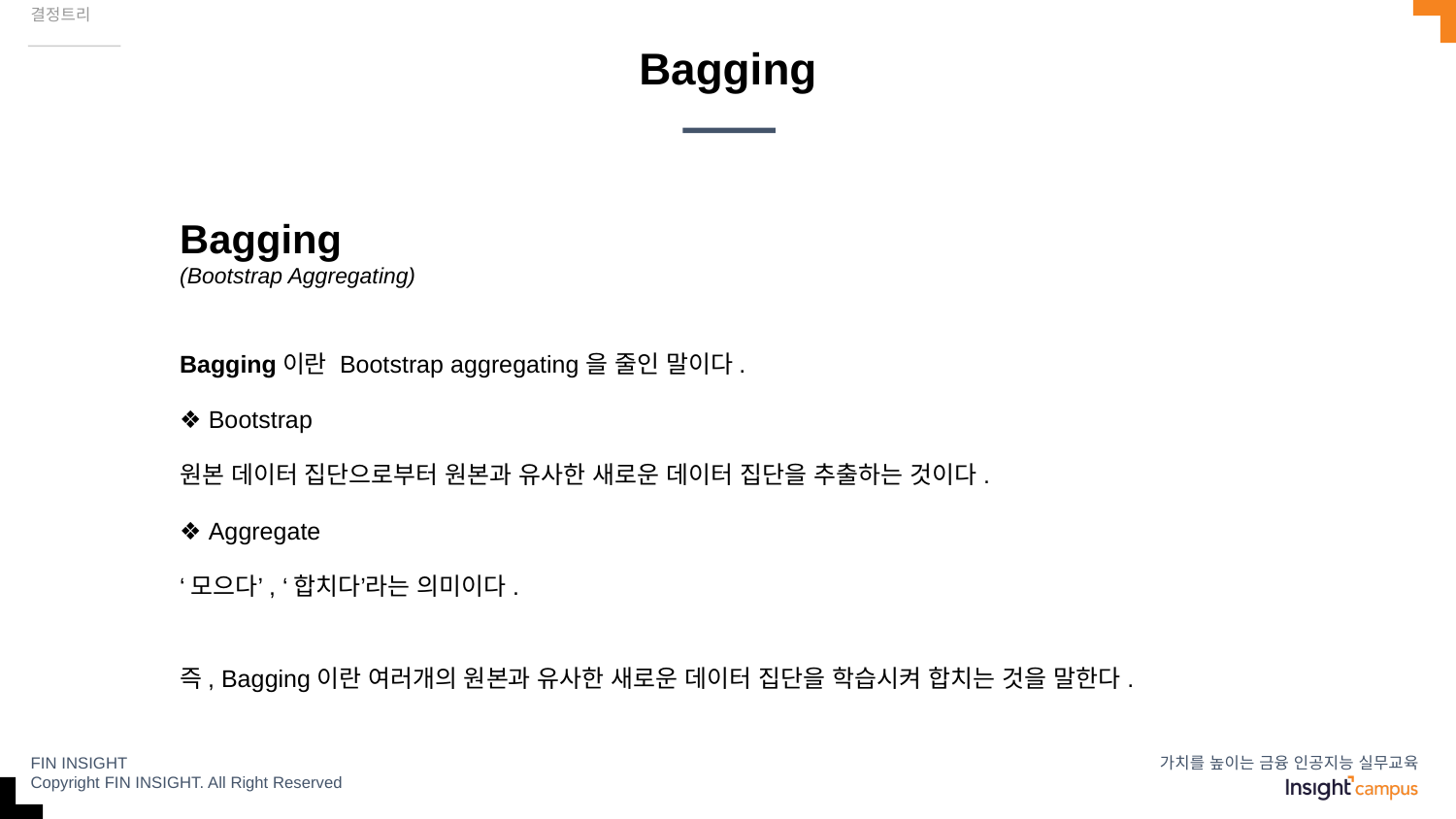

결정트리
# Bagging
Bagging
(Bootstrap Aggregating)
Bagging이란 Bootstrap aggregating을 줄인 말이다.
❖ Bootstrap
원본 데이터 집단으로부터 원본과 유사한 새로운 데이터 집단을 추출하는 것이다.
❖ Aggregate
‘모으다’, ‘합치다’라는 의미이다.

즉, Bagging이란 여러개의 원본과 유사한 새로운 데이터 집단을 학습시켜 합치는 것을 말한다.